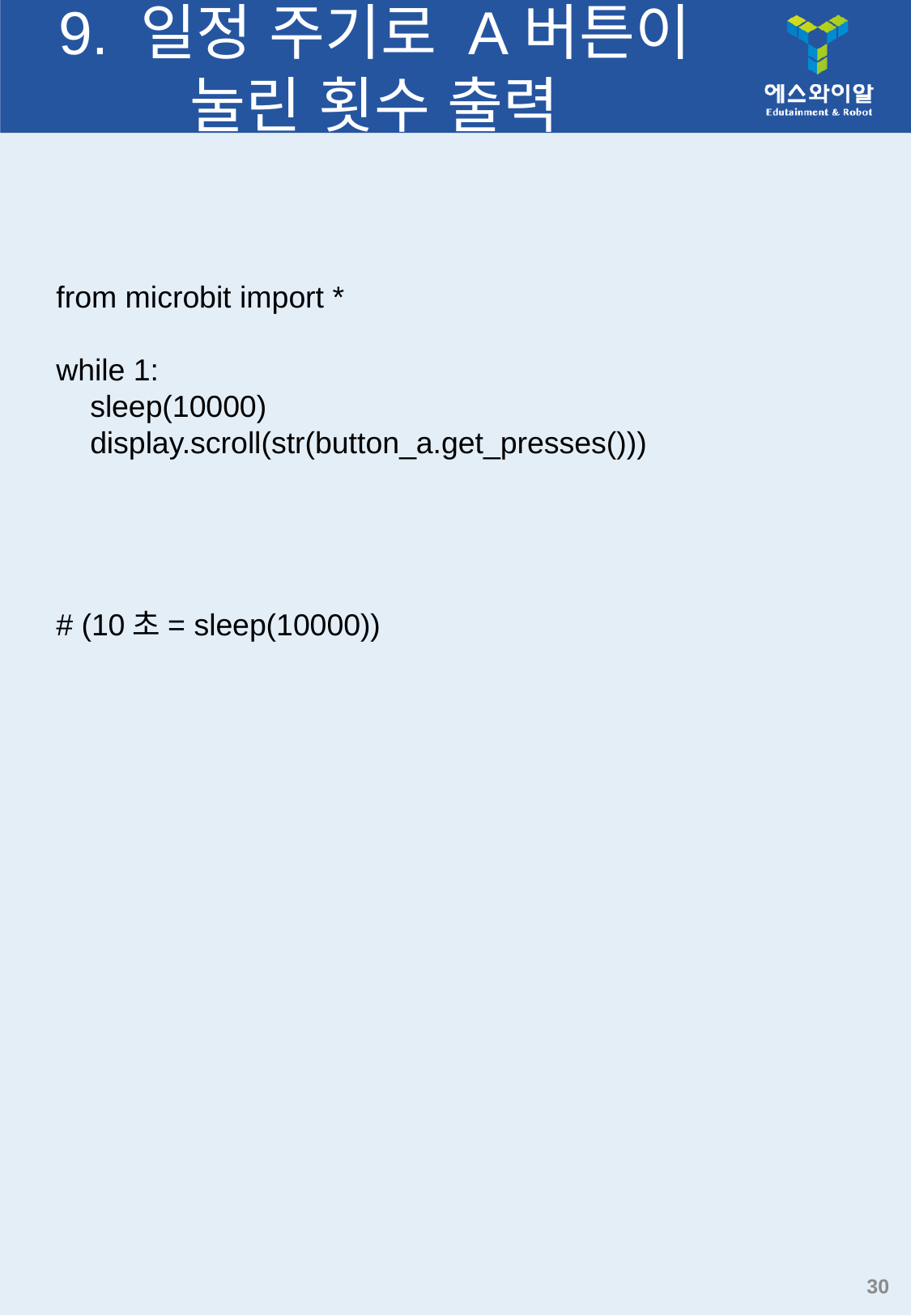

# 9. 일정 주기로 A버튼이 눌린 횟수 출력

from microbit import *
while 1:
    sleep(10000)
    display.scroll(str(button_a.get_presses()))

# (10초= sleep(10000))

30